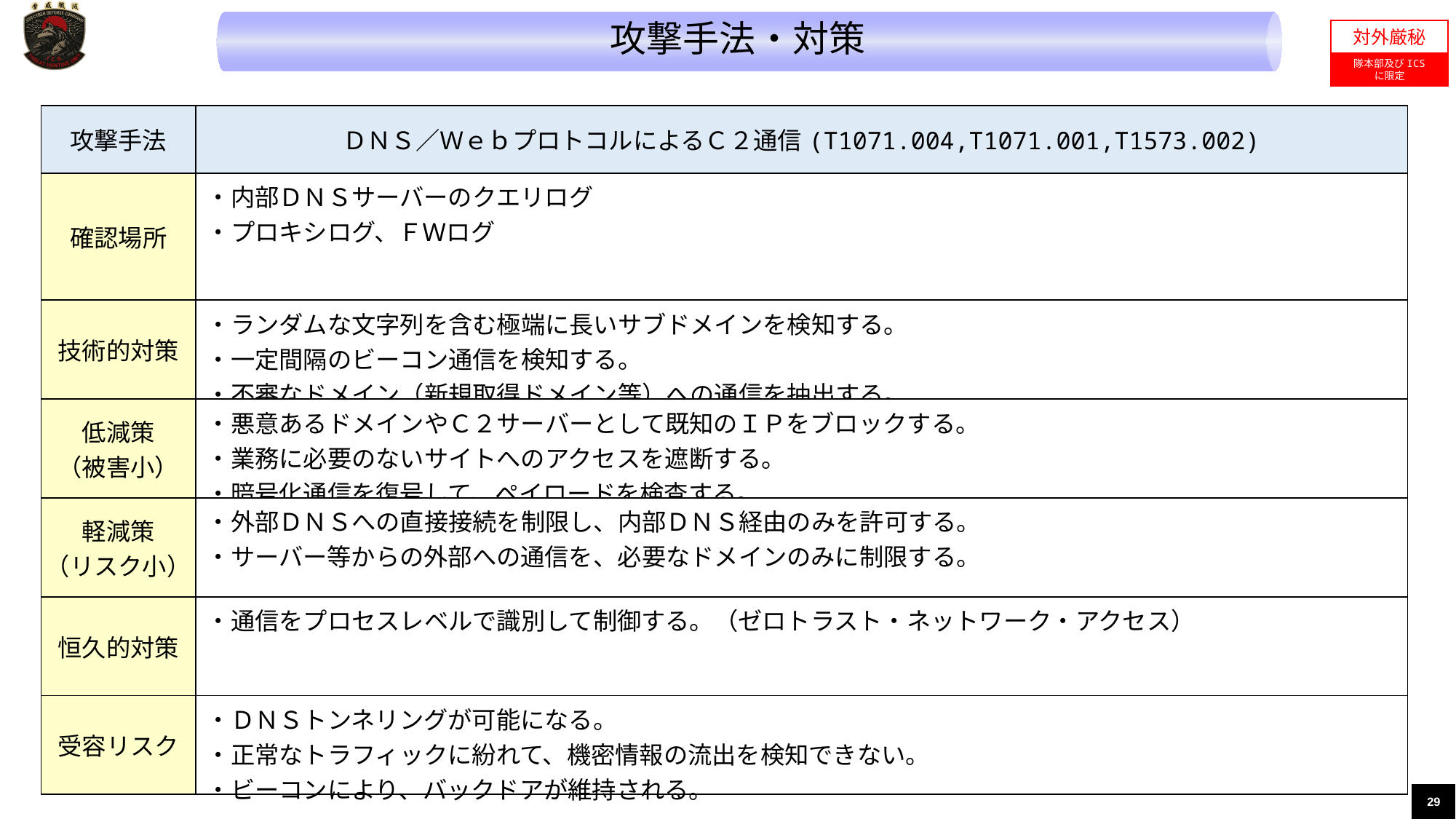

攻撃手法・対策
対外厳秘
隊本部及びICS
に限定
| 攻撃手法 | ＤＮＳ／ＷｅｂプロトコルによるＣ２通信(T1071.004,T1071.001,T1573.002) |
| --- | --- |
| 確認場所 | ・内部ＤＮＳサーバーのクエリログ ・プロキシログ、ＦＷログ |
| 技術的対策 | ・ランダムな文字列を含む極端に長いサブドメインを検知する。 ・一定間隔のビーコン通信を検知する。 ・不審なドメイン（新規取得ドメイン等）への通信を抽出する。 |
| 低減策 （被害小） | ・悪意あるドメインやＣ２サーバーとして既知のＩＰをブロックする。 ・業務に必要のないサイトへのアクセスを遮断する。 ・暗号化通信を復号して、ペイロードを検査する。 |
| 軽減策 （リスク小） | ・外部ＤＮＳへの直接接続を制限し、内部ＤＮＳ経由のみを許可する。 ・サーバー等からの外部への通信を、必要なドメインのみに制限する。 |
| 恒久的対策 | ・通信をプロセスレベルで識別して制御する。（ゼロトラスト・ネットワーク・アクセス） |
| 受容リスク | ・ＤＮＳトンネリングが可能になる。 ・正常なトラフィックに紛れて、機密情報の流出を検知できない。 ・ビーコンにより、バックドアが維持される。 |